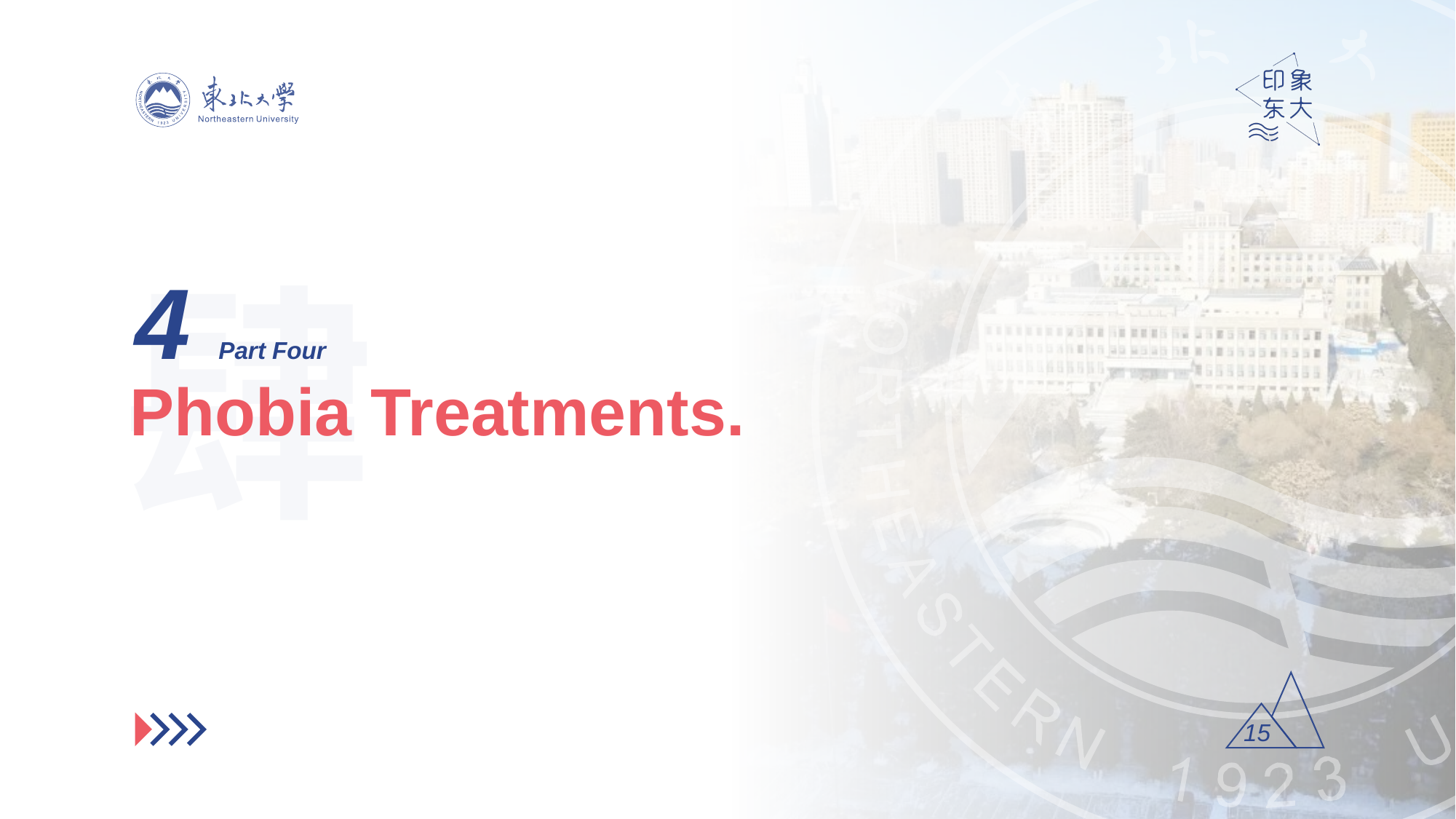

肆
4 Part Four
Phobia Treatments.
15